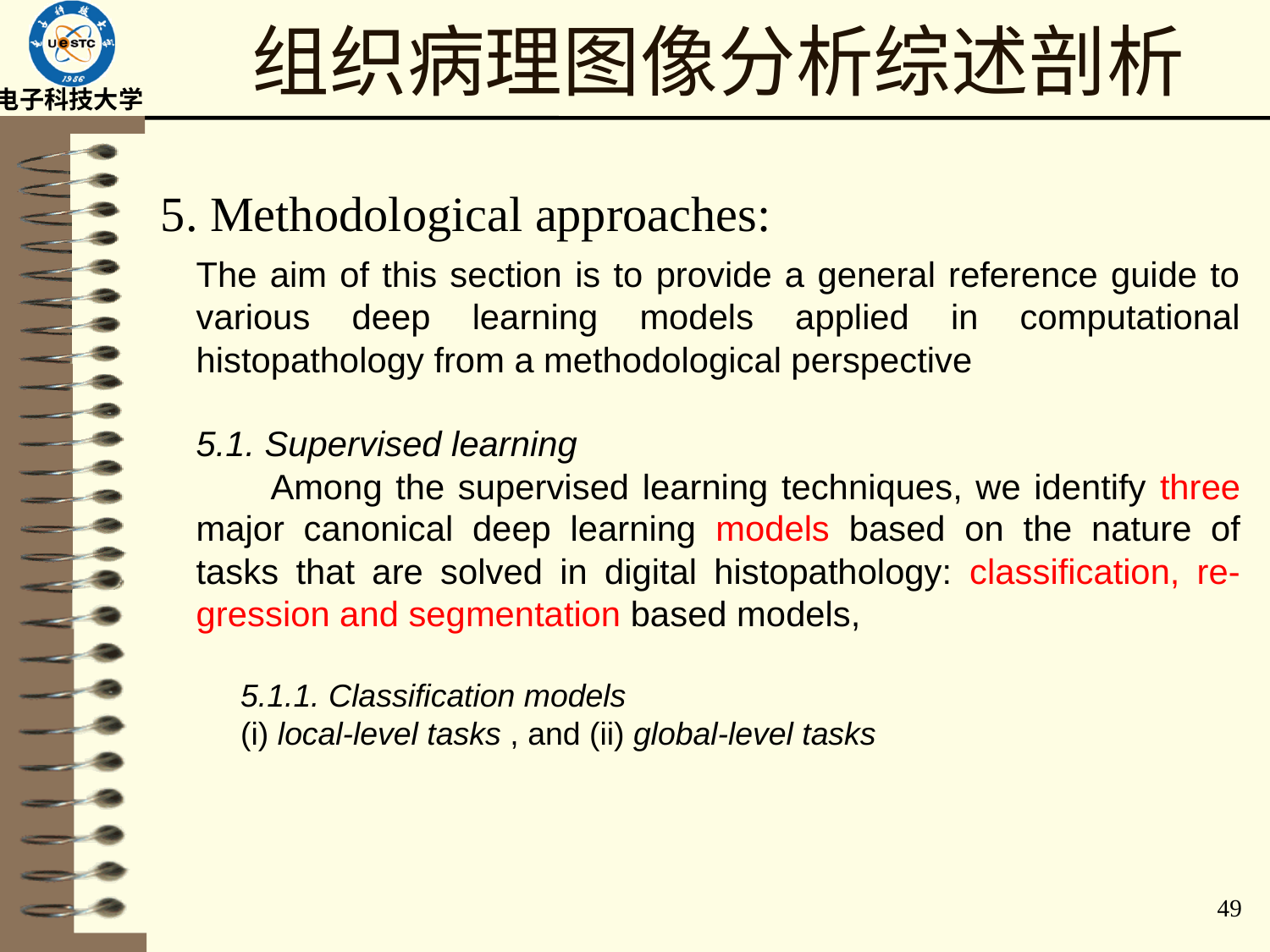

# 组织病理图像分析综述剖析
5. Methodological approaches:

The aim of this section is to provide a general reference guide to various deep learning models applied in computational histopathology from a methodological perspective

5.1. Supervised learning
      Among the supervised learning techniques, we identify three major canonical deep learning models based on the nature of tasks that are solved in digital histopathology: classification, re- gression and segmentation based models,

     5.1.1. Classification models
     (i) local-level tasks , and (ii) global-level tasks

49